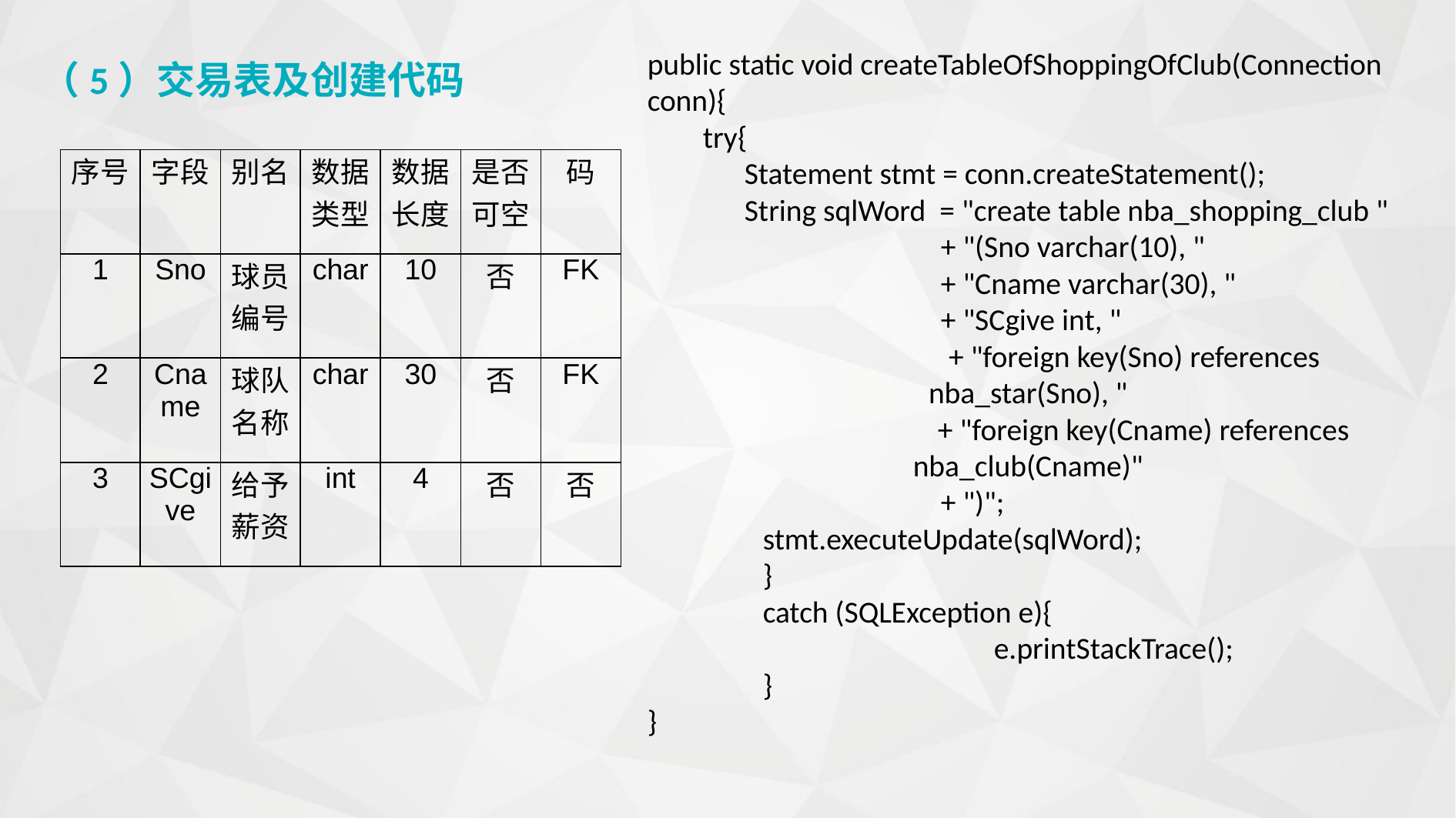

public static void createTableOfShoppingOfClub(Connection conn){
        try{
              Statement stmt = conn.createStatement();
              String sqlWord  = "create table nba_shopping_club "
		         + "(Sno varchar(10), "
		         + "Cname varchar(30), "
		         + "SCgive int, "
	              + "foreign key(Sno) references nba_star(Sno), "
		+ "foreign key(Cname) references nba_club(Cname)"
		         + ")";
	stmt.executeUpdate(sqlWord);
	}
	catch (SQLException e){
			e.printStackTrace();
	}
}
（5）交易表及创建代码
| 序号 | 字段 | 别名 | 数据类型 | 数据长度 | 是否可空 | 码 |
| --- | --- | --- | --- | --- | --- | --- |
| 1 | Sno | 球员编号 | char | 10 | 否 | FK |
| 2 | Cname | 球队名称 | char | 30 | 否 | FK |
| 3 | SCgive | 给予薪资 | int | 4 | 否 | 否 |